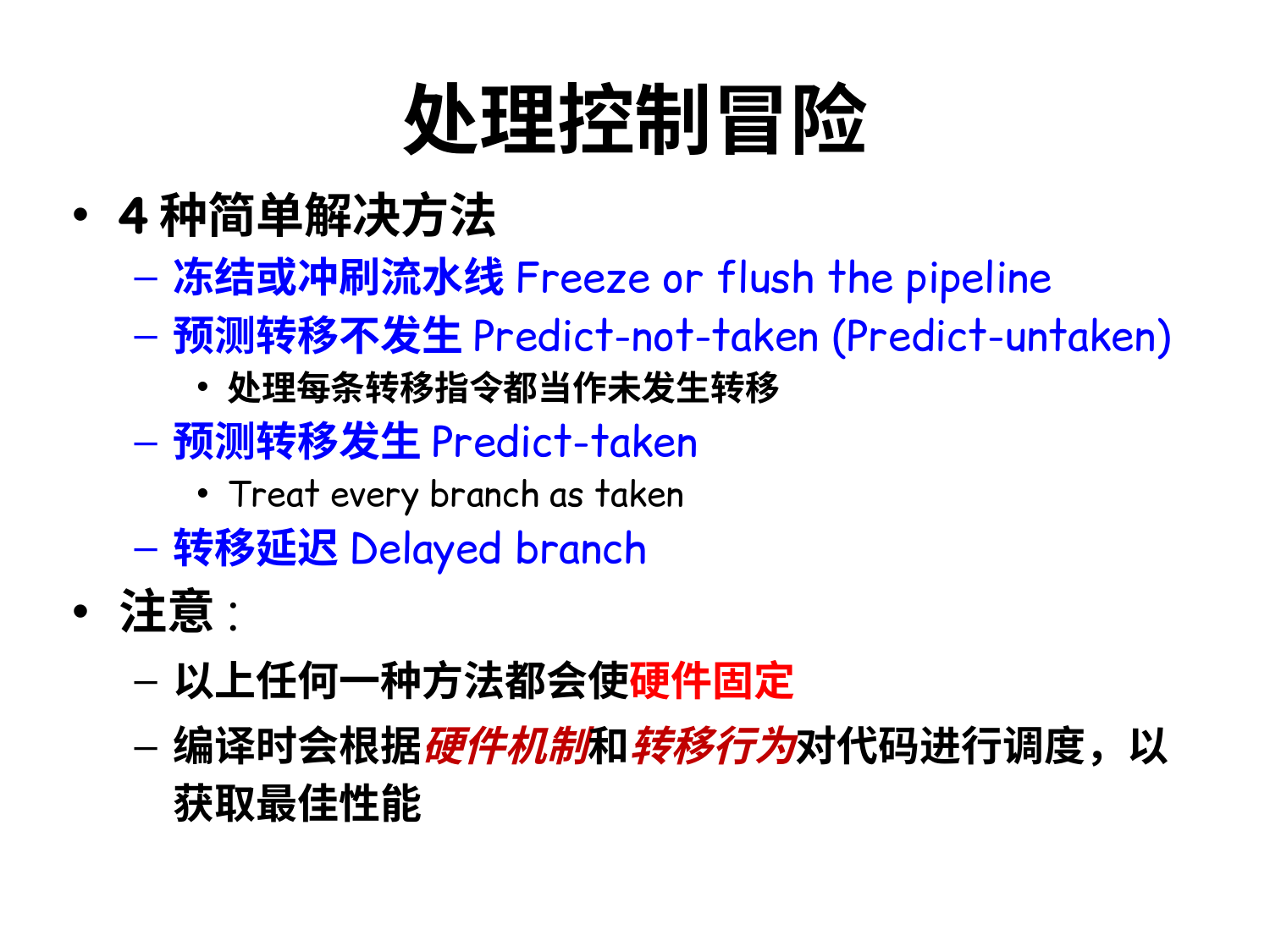

# 处理控制冒险
4种简单解决方法
冻结或冲刷流水线Freeze or flush the pipeline
预测转移不发生Predict-not-taken (Predict-untaken)
处理每条转移指令都当作未发生转移
预测转移发生Predict-taken
Treat every branch as taken
转移延迟Delayed branch
注意:
以上任何一种方法都会使硬件固定
编译时会根据硬件机制和转移行为对代码进行调度，以获取最佳性能
144